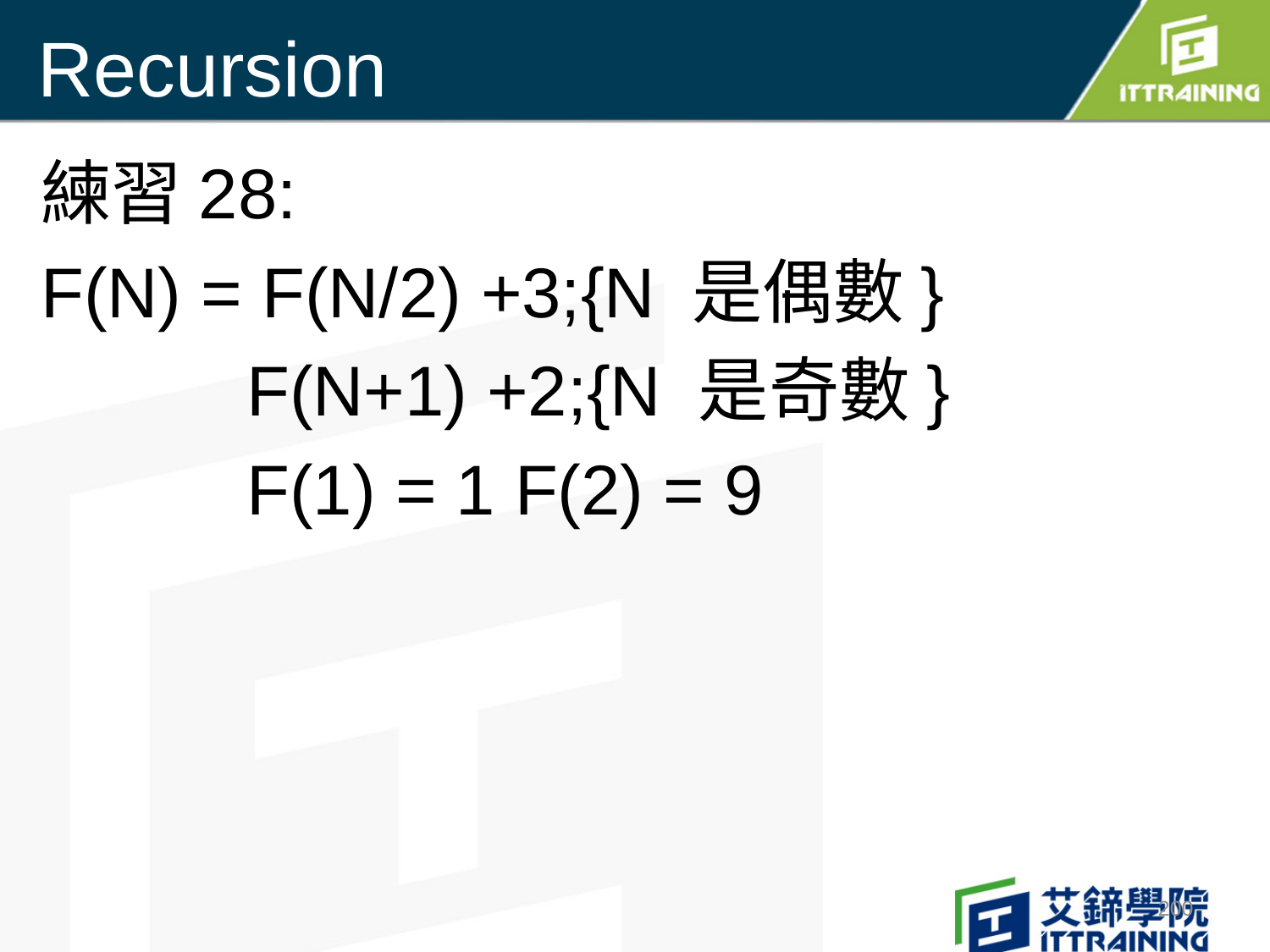

# Recursion
練習28:
F(N) = F(N/2) +3;{N 是偶數}
	    F(N+1) +2;{N 是奇數}
	    F(1) = 1 F(2) = 9
200